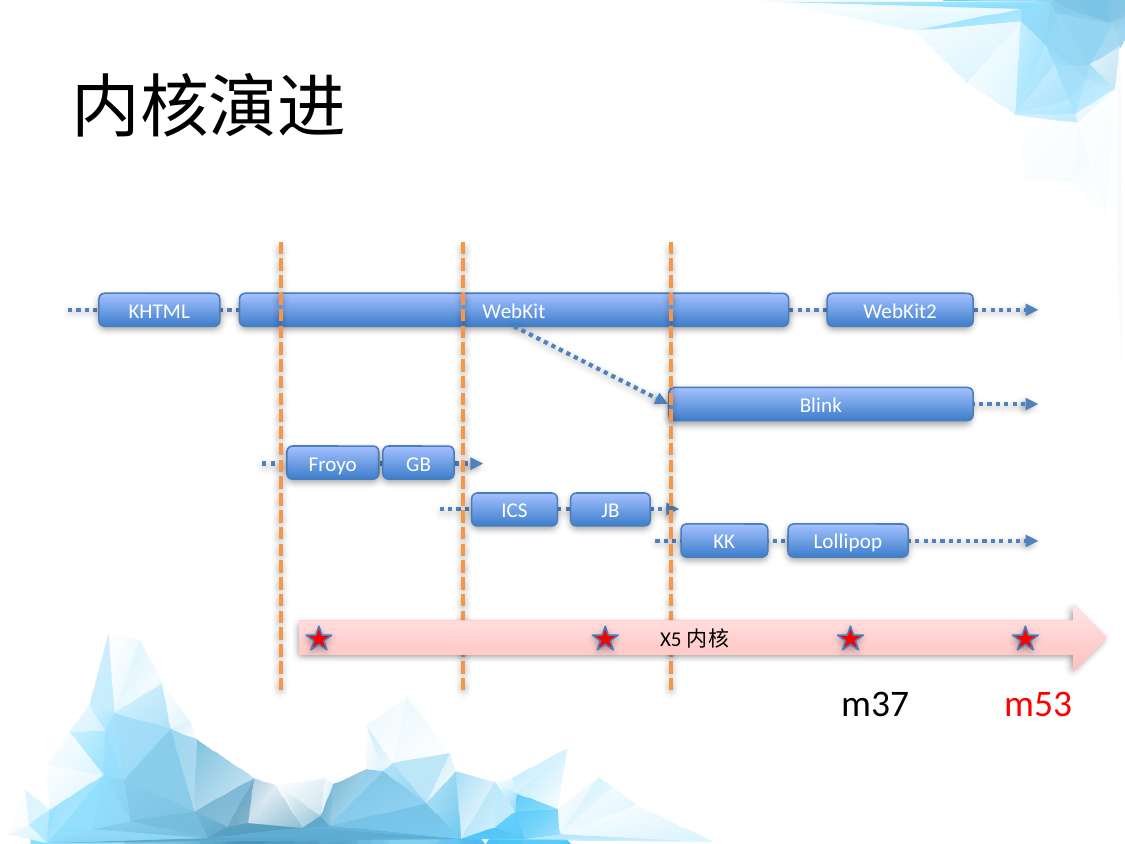

# 内核演进
KHTML
WebKit
WebKit2
Blink
Froyo
GB
ICS
JB
KK
Lollipop
X5内核

m53
m37